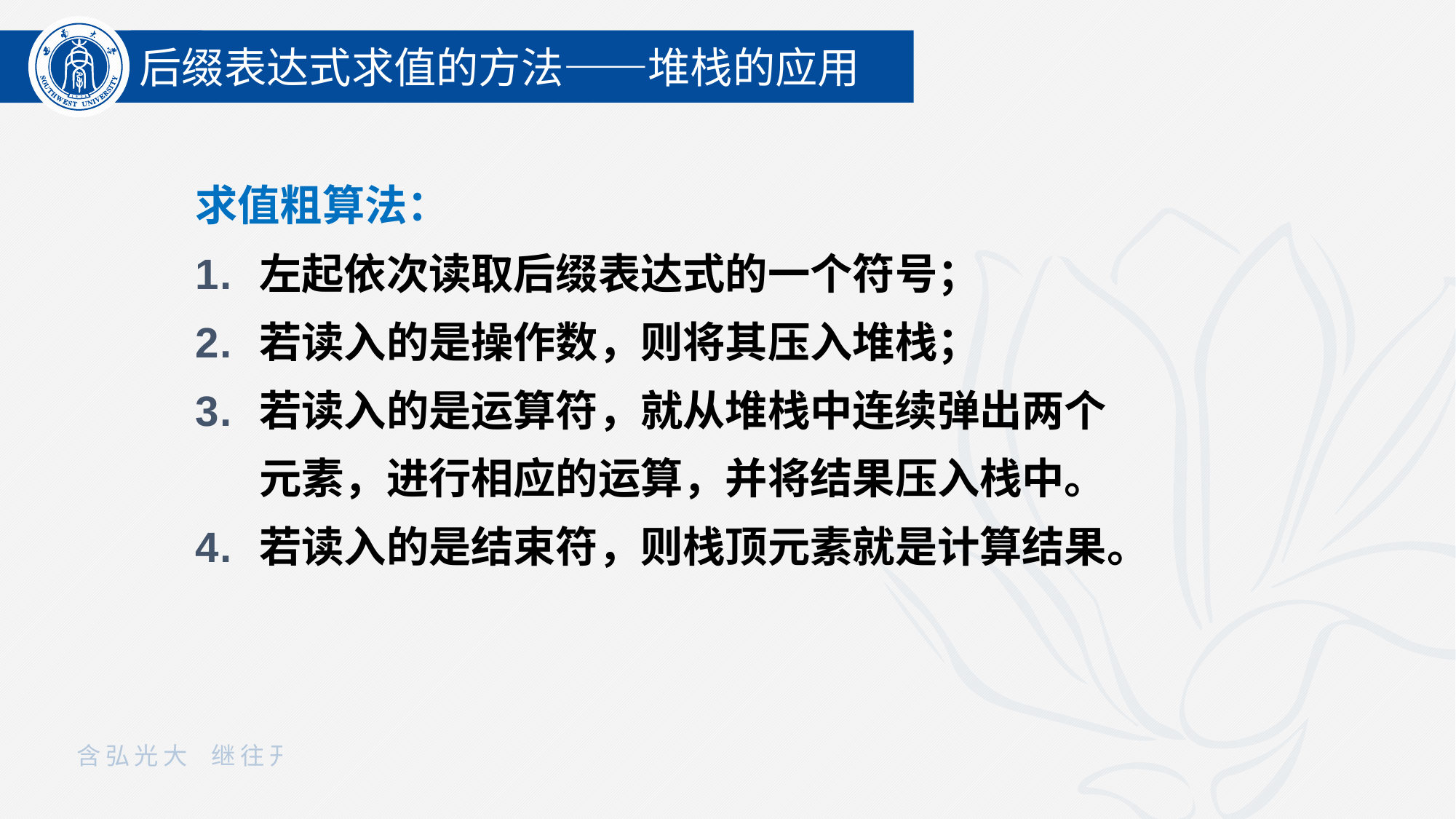

后缀表达式求值的方法——堆栈的应用
求值粗算法：
左起依次读取后缀表达式的一个符号；
若读入的是操作数，则将其压入堆栈；
若读入的是运算符，就从堆栈中连续弹出两个元素，进行相应的运算，并将结果压入栈中。
若读入的是结束符，则栈顶元素就是计算结果。